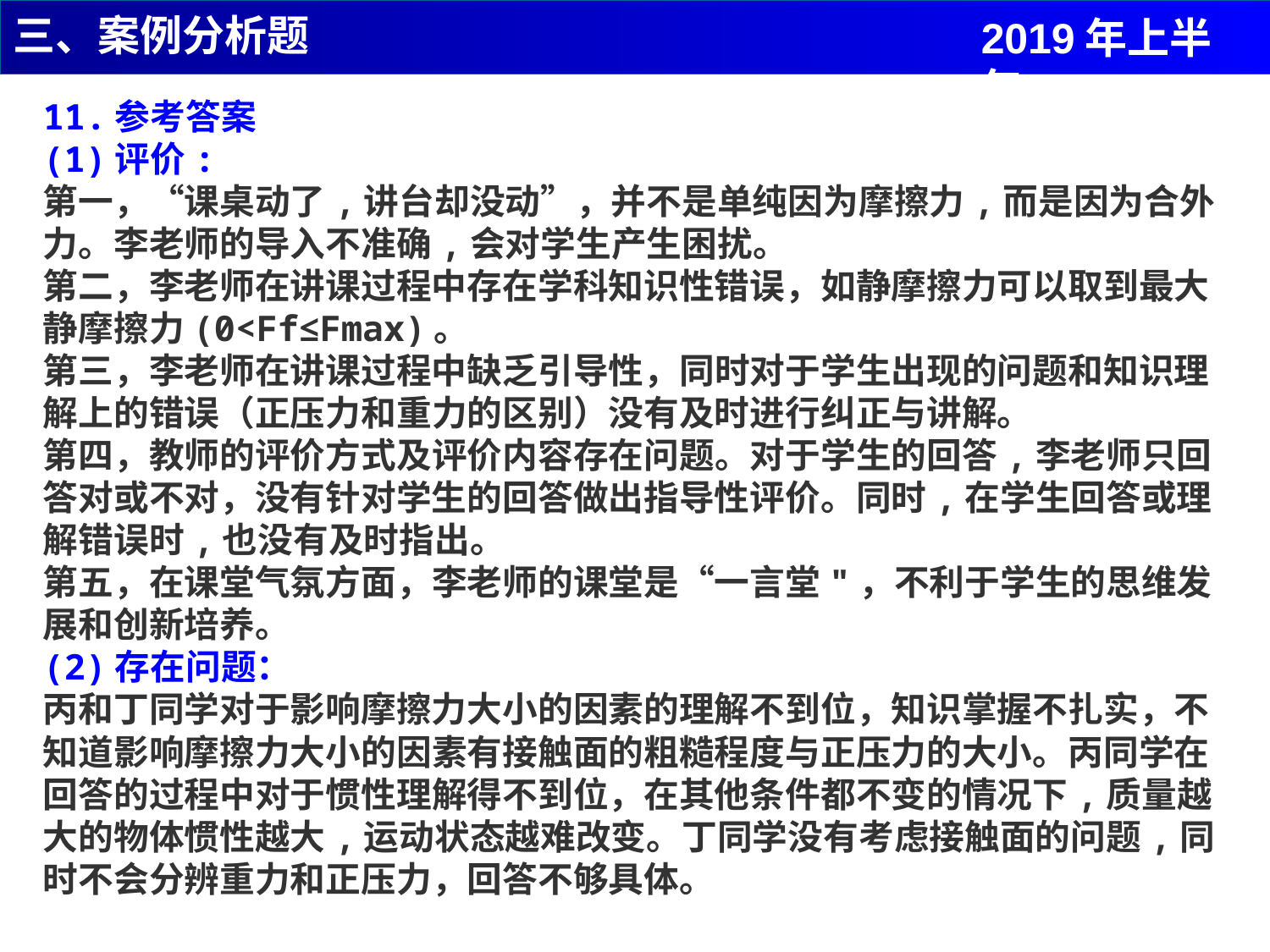

三、案例分析题
2019年上半年
11.参考答案
(1)评价:
第一，“课桌动了,讲台却没动”，并不是单纯因为摩擦力,而是因为合外力。李老师的导入不准确,会对学生产生困扰。
第二，李老师在讲课过程中存在学科知识性错误，如静摩擦力可以取到最大静摩擦力(0<Ff≤Fmax)。
第三，李老师在讲课过程中缺乏引导性，同时对于学生出现的问题和知识理解上的错误（正压力和重力的区别）没有及时进行纠正与讲解。
第四，教师的评价方式及评价内容存在问题。对于学生的回答,李老师只回答对或不对，没有针对学生的回答做出指导性评价。同时,在学生回答或理解错误时,也没有及时指出。
第五，在课堂气氛方面，李老师的课堂是“一言堂"，不利于学生的思维发展和创新培养。
(2)存在问题：
丙和丁同学对于影响摩擦力大小的因素的理解不到位，知识掌握不扎实，不知道影响摩擦力大小的因素有接触面的粗糙程度与正压力的大小。丙同学在回答的过程中对于惯性理解得不到位，在其他条件都不变的情况下,质量越大的物体惯性越大,运动状态越难改变。丁同学没有考虑接触面的问题,同时不会分辨重力和正压力，回答不够具体。